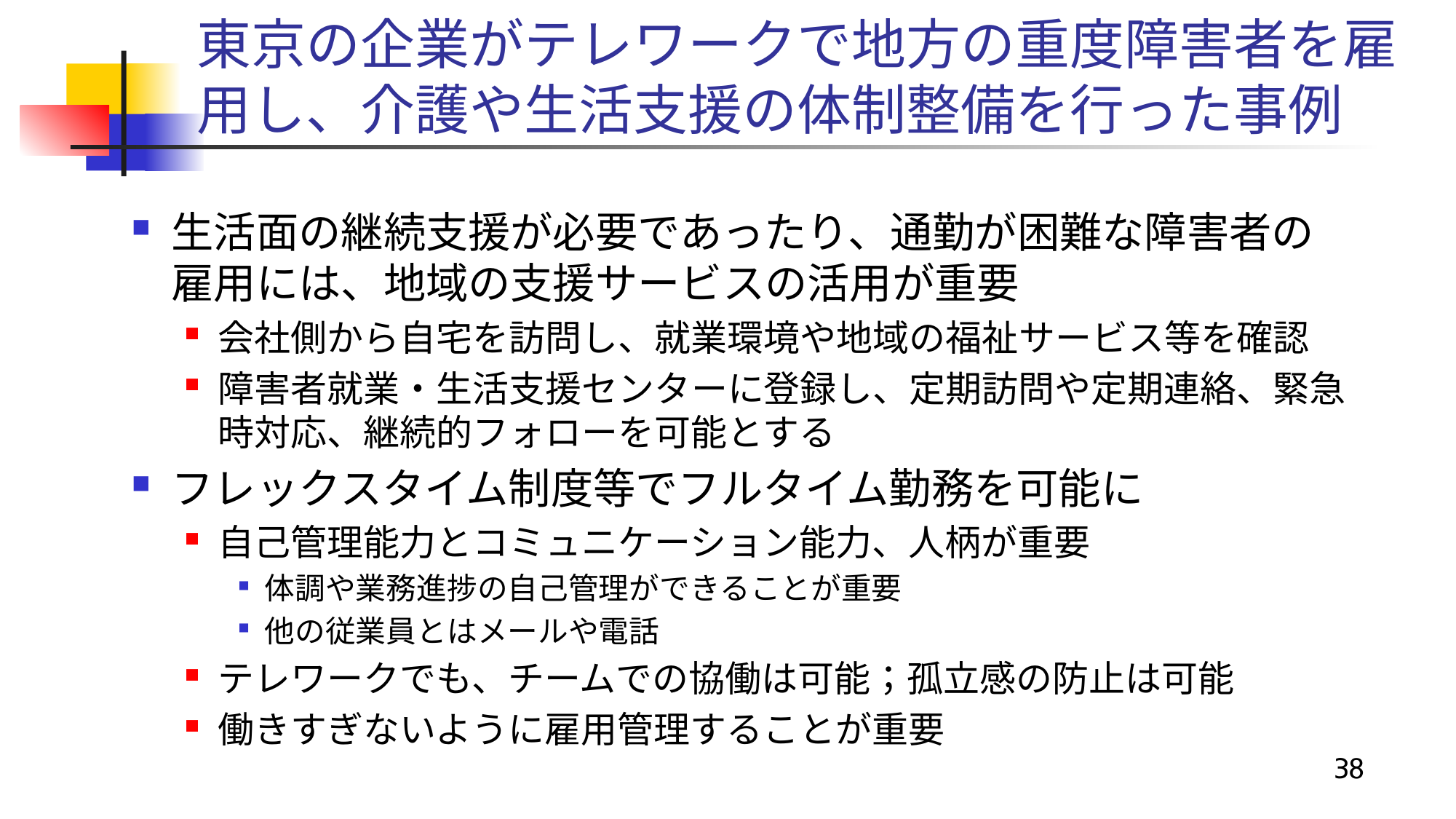

# 東京の企業がテレワークで地方の重度障害者を雇用し、介護や生活支援の体制整備を行った事例
生活面の継続支援が必要であったり、通勤が困難な障害者の雇用には、地域の支援サービスの活用が重要
会社側から自宅を訪問し、就業環境や地域の福祉サービス等を確認
障害者就業・生活支援センターに登録し、定期訪問や定期連絡、緊急時対応、継続的フォローを可能とする
フレックスタイム制度等でフルタイム勤務を可能に
自己管理能力とコミュニケーション能力、人柄が重要
体調や業務進捗の自己管理ができることが重要
他の従業員とはメールや電話
テレワークでも、チームでの協働は可能；孤立感の防止は可能
働きすぎないように雇用管理することが重要
38